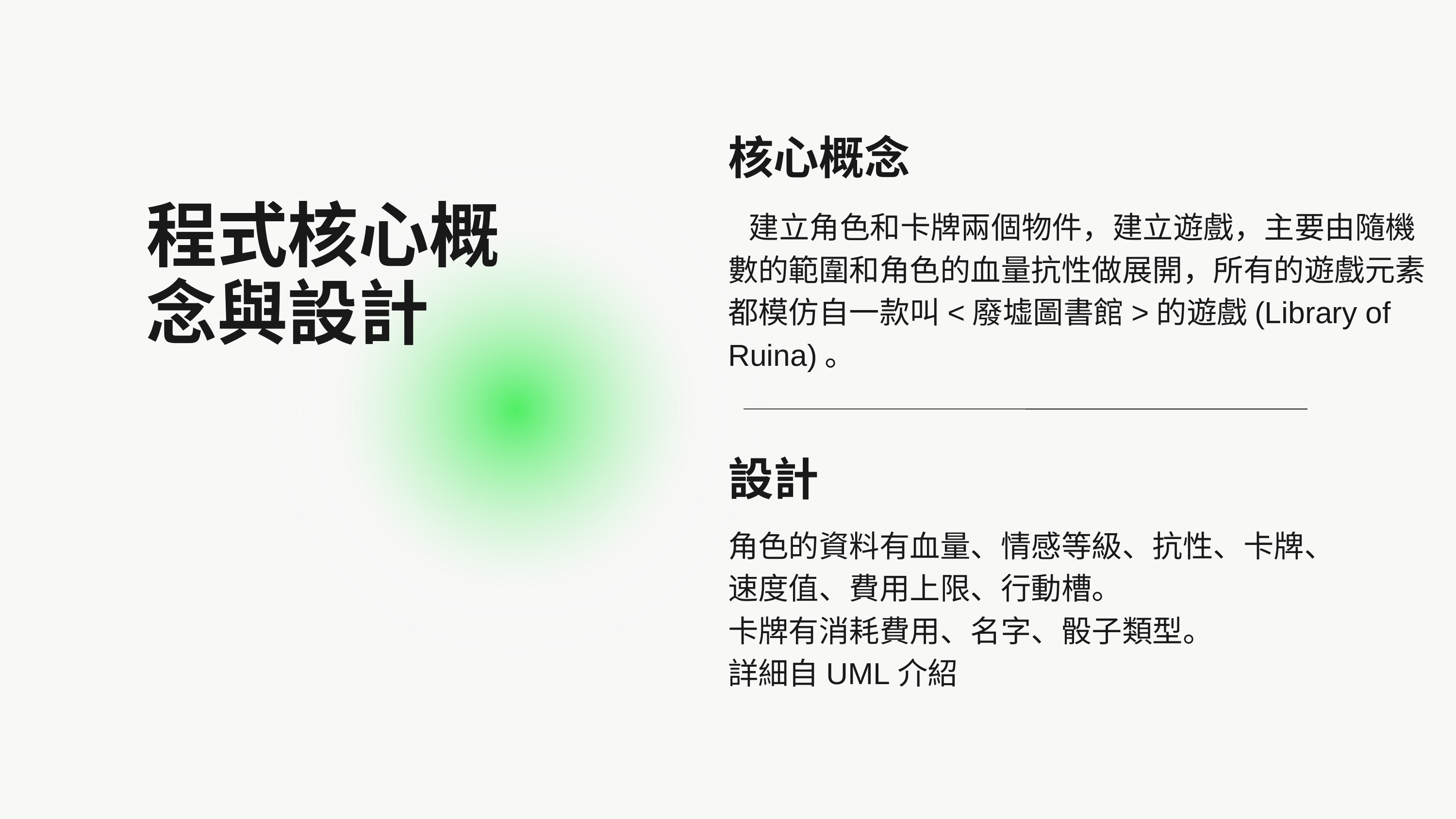

核心概念
  建立角色和卡牌兩個物件，建立遊戲，主要由隨機數的範圍和角色的血量抗性做展開，所有的遊戲元素都模仿自一款叫<廢墟圖書館>的遊戲(Library of Ruina)。

程式核心概念與設計

設計
角色的資料有血量、情感等級、抗性、卡牌、速度值、費用上限、行動槽。
卡牌有消耗費用、名字、骰子類型。
詳細自UML介紹